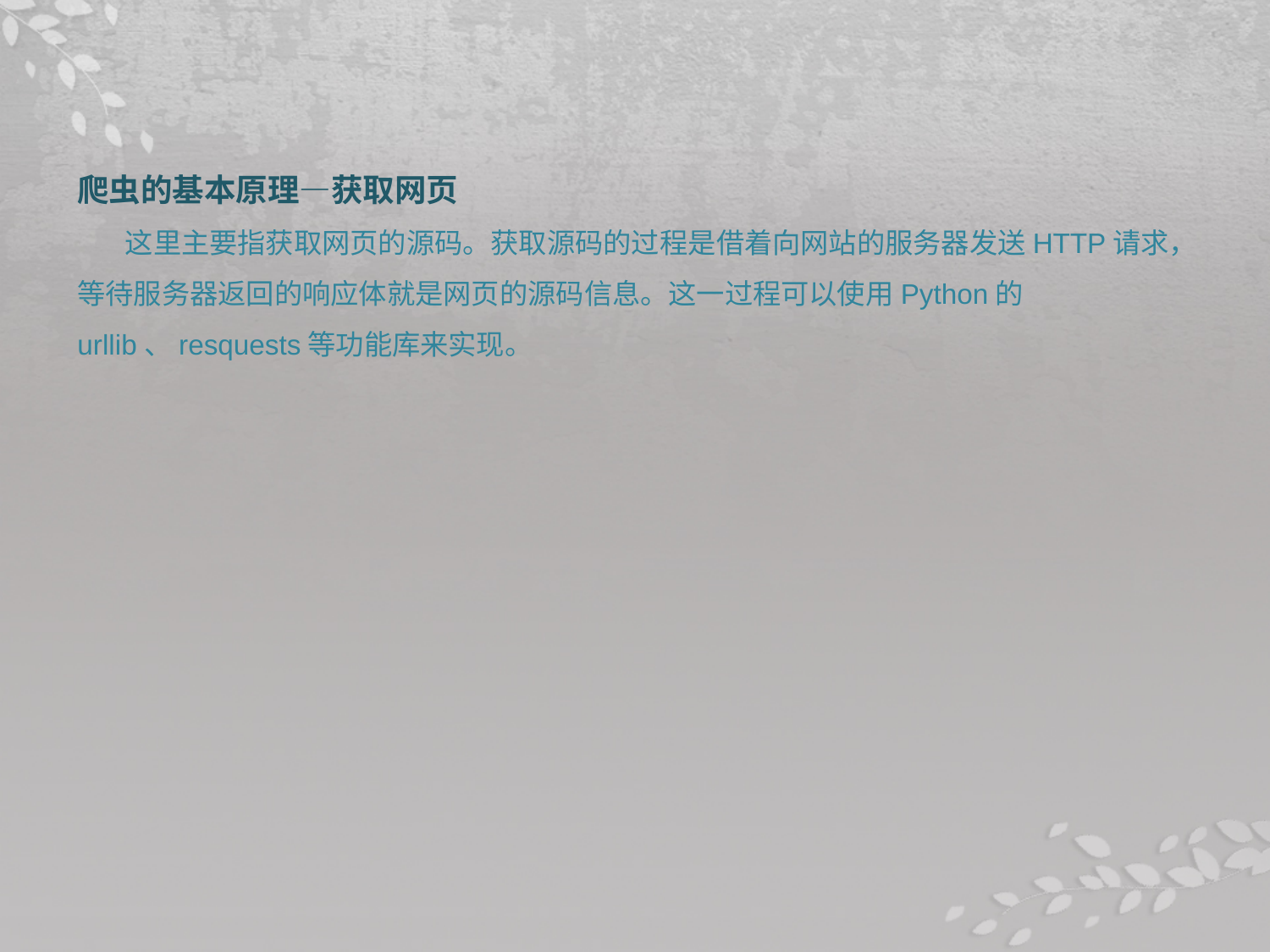

爬虫的基本原理—获取网页
这里主要指获取网页的源码。获取源码的过程是借着向网站的服务器发送HTTP请求，等待服务器返回的响应体就是网页的源码信息。这一过程可以使用Python的urllib、resquests等功能库来实现。